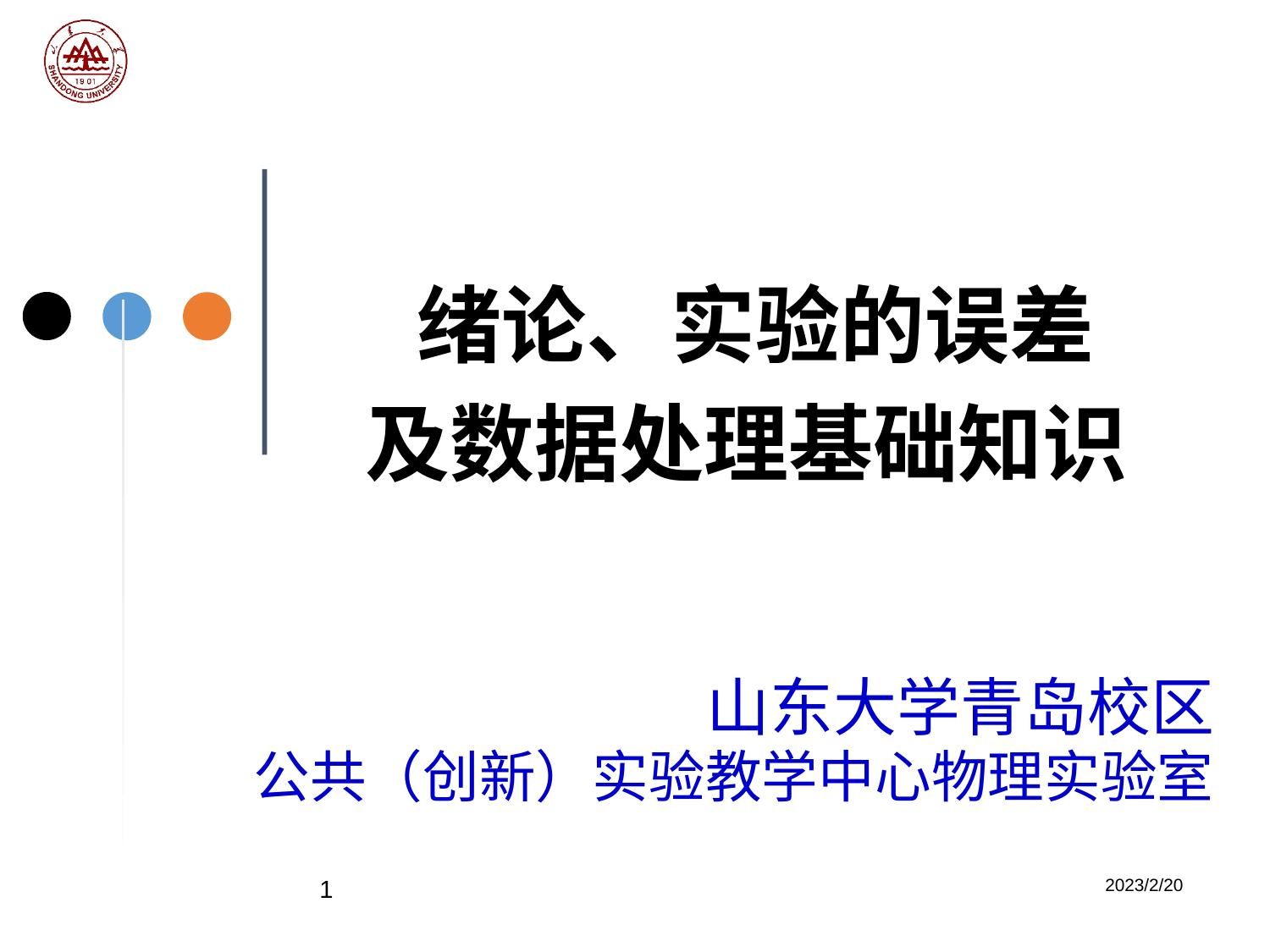

绪论、实验的误差
及数据处理基础知识
山东大学青岛校区
公共（创新）实验教学中心物理实验室
1
2023/2/20